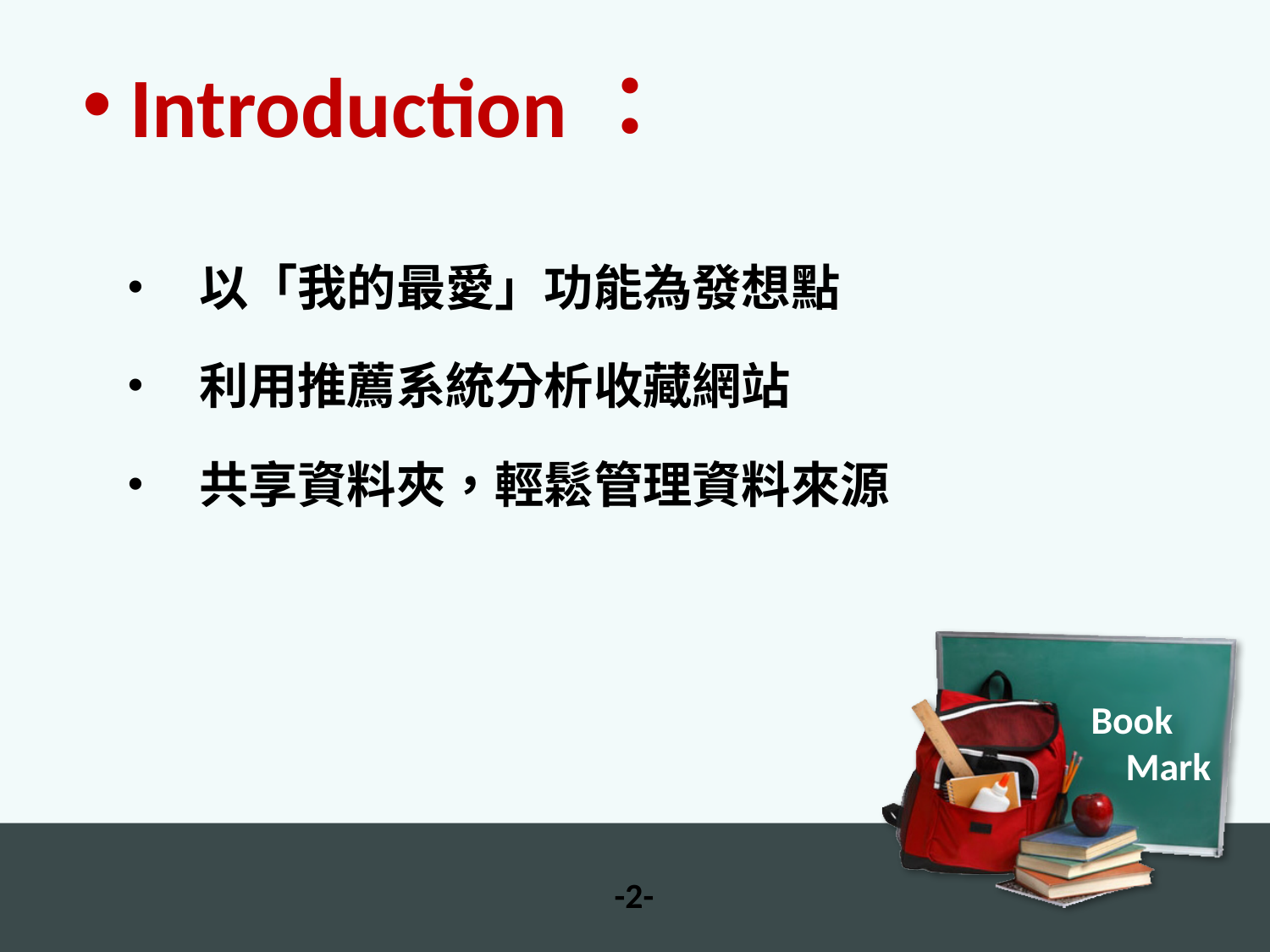

Introduction：
以「我的最愛」功能為發想點
利用推薦系統分析收藏網站
共享資料夾，輕鬆管理資料來源
Book
    Mark
-2-